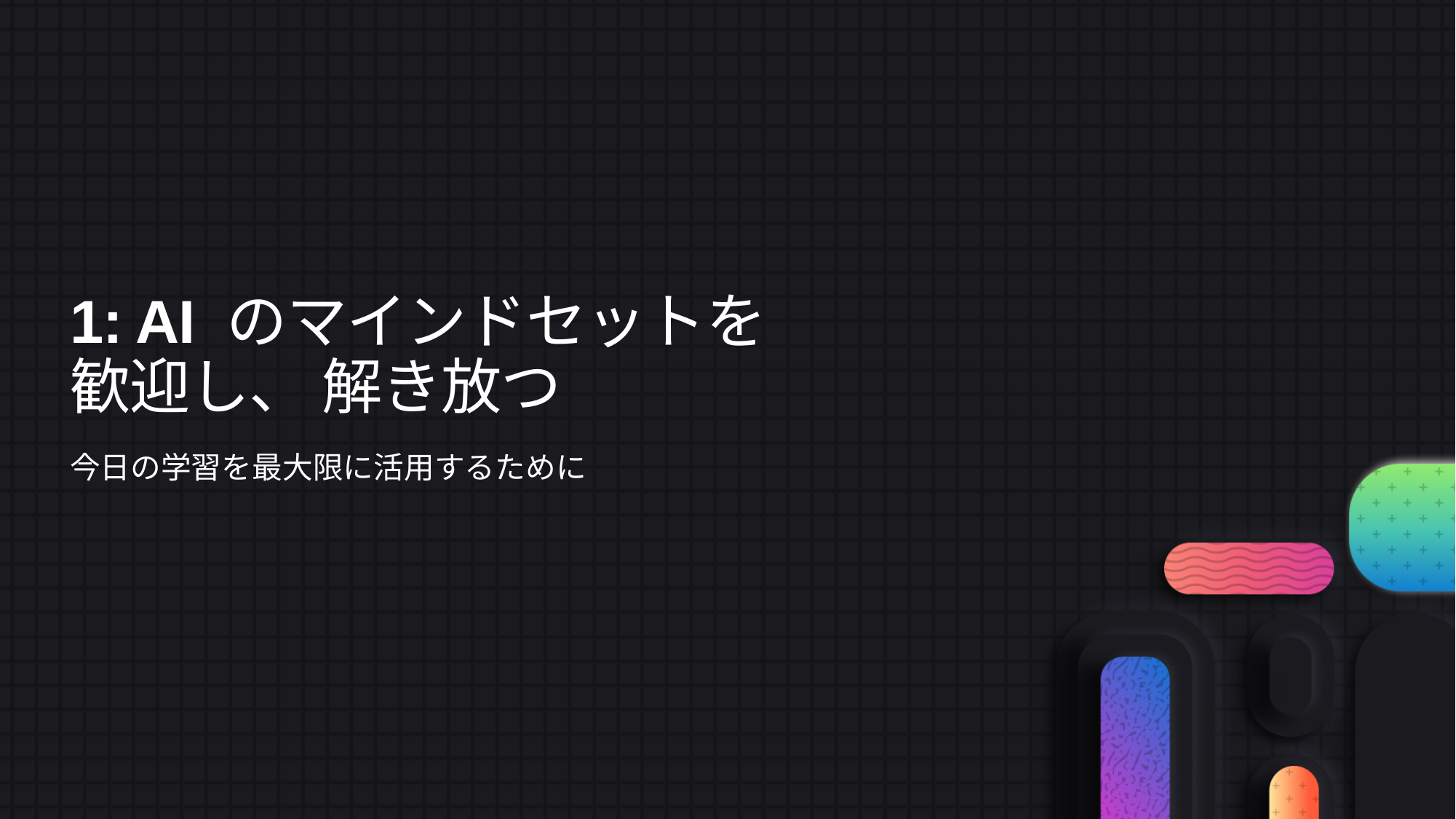

# 1: AI のマインドセットを 歓迎し、 解き放つ
今日の学習を最大限に活用するために